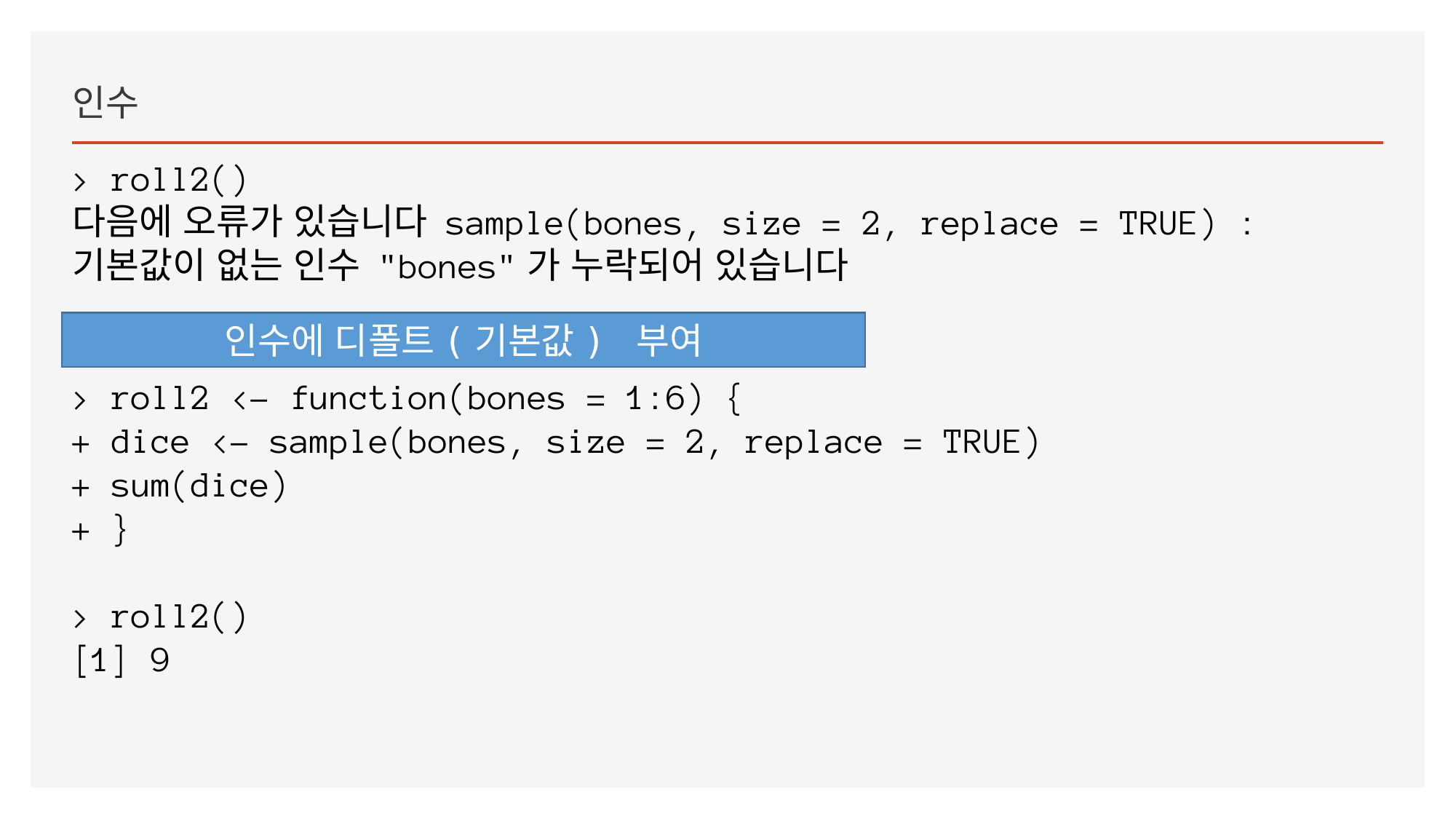

인수
> roll2()
다음에 오류가 있습니다 sample(bones, size = 2, replace = TRUE) :
기본값이 없는 인수 "bones"가 누락되어 있습니다

> roll2 <- function(bones = 1:6) {
+ dice <- sample(bones, size = 2, replace = TRUE)
+ sum(dice)
+ }

> roll2()
[1] 9
인수에 디폴트(기본값) 부여